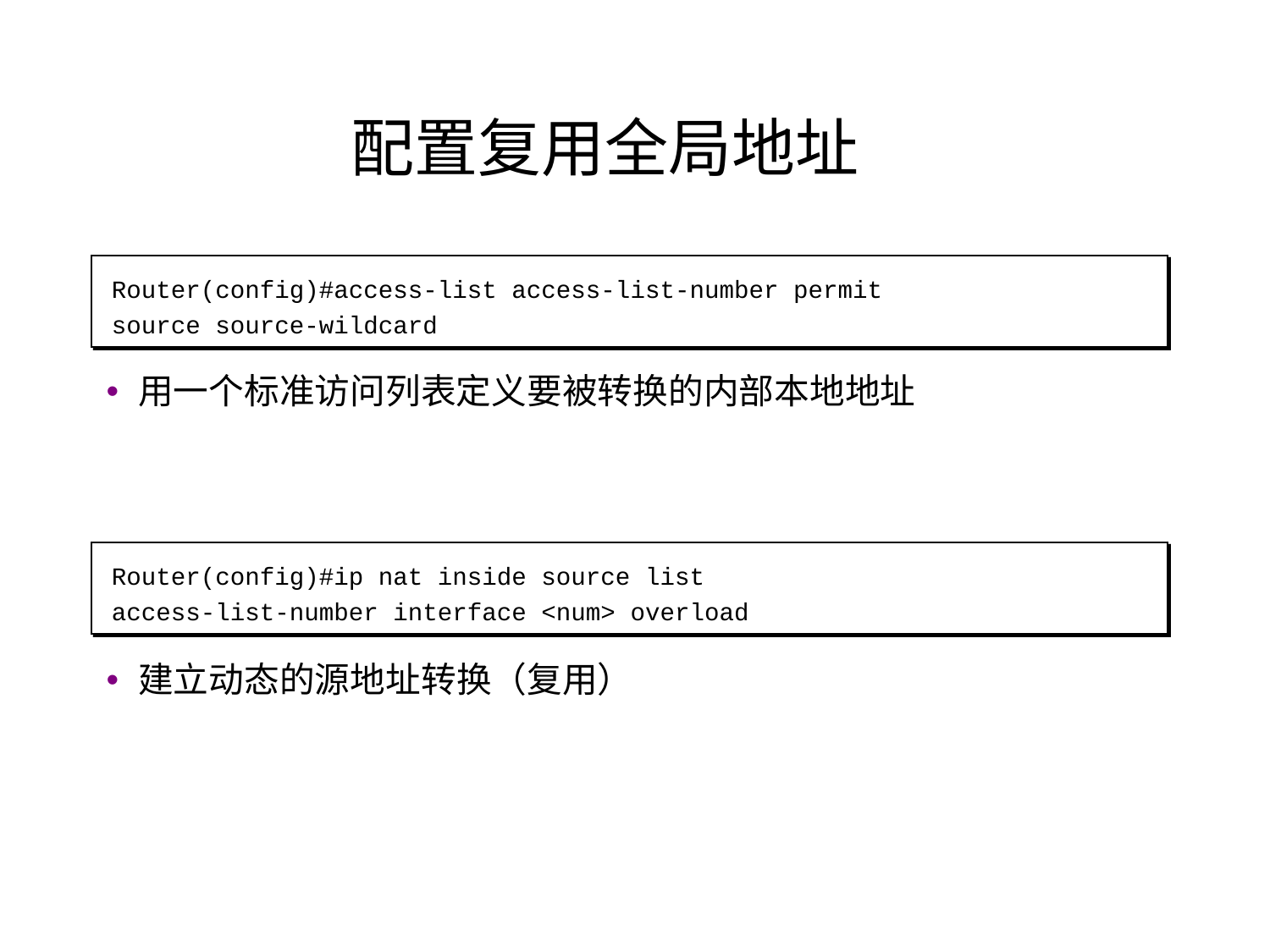

# 配置复用全局地址

Router(config)#access-list access-list-number permit
source source-wildcard
用一个标准访问列表定义要被转换的内部本地地址

Router(config)#ip nat inside source list
access-list-number interface <num> overload
建立动态的源地址转换（复用）